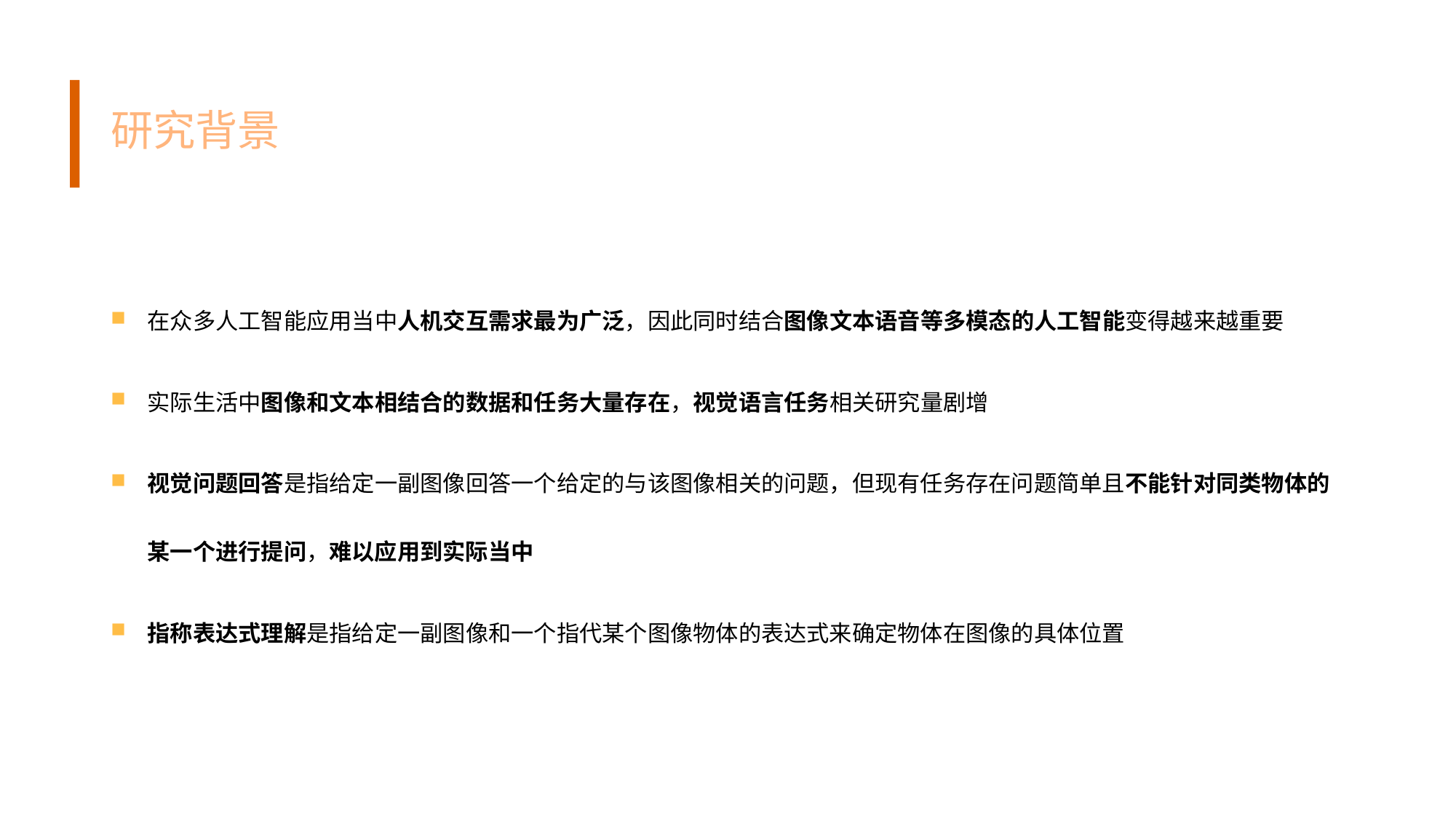

# 研究背景
在众多人工智能应用当中人机交互需求最为广泛，因此同时结合图像文本语音等多模态的人工智能变得越来越重要
实际生活中图像和文本相结合的数据和任务大量存在，视觉语言任务相关研究量剧增
视觉问题回答是指给定一副图像回答一个给定的与该图像相关的问题，但现有任务存在问题简单且不能针对同类物体的某一个进行提问，难以应用到实际当中
指称表达式理解是指给定一副图像和一个指代某个图像物体的表达式来确定物体在图像的具体位置